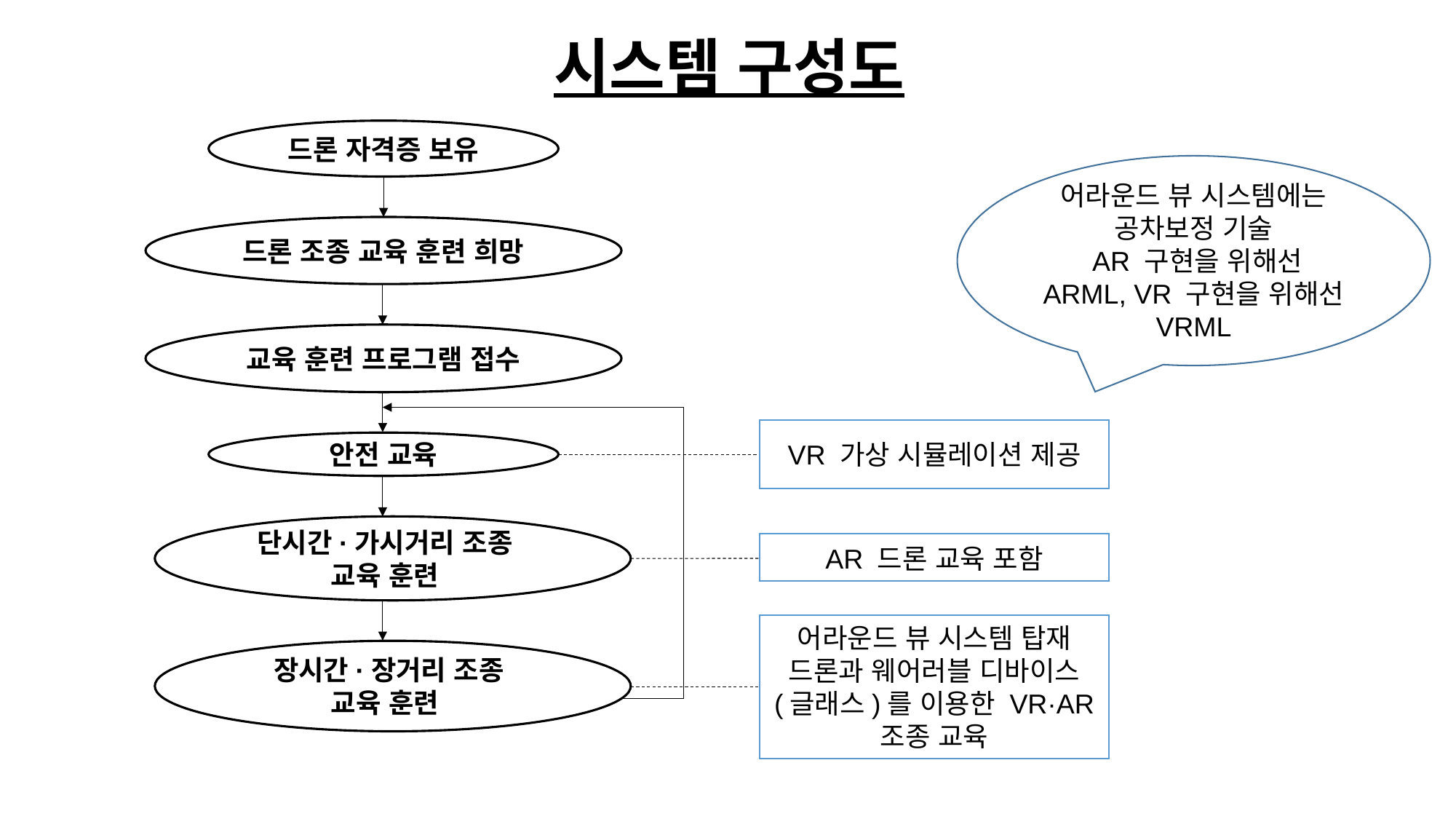

# 시스템 구성도
드론 자격증 보유
어라운드 뷰 시스템에는 공차보정 기술
 AR 구현을 위해선 ARML, VR 구현을 위해선 VRML
드론 조종 교육 훈련 희망
교육 훈련 프로그램 접수
VR 가상 시뮬레이션 제공
안전 교육
단시간·가시거리 조종   교육 훈련·
AR 드론 교육 포함
어라운드 뷰 시스템 탑재 드론과 웨어러블 디바이스 (글래스)를 이용한 VR·AR 조종 교육
장시간·장거리 조종
교육 훈련·